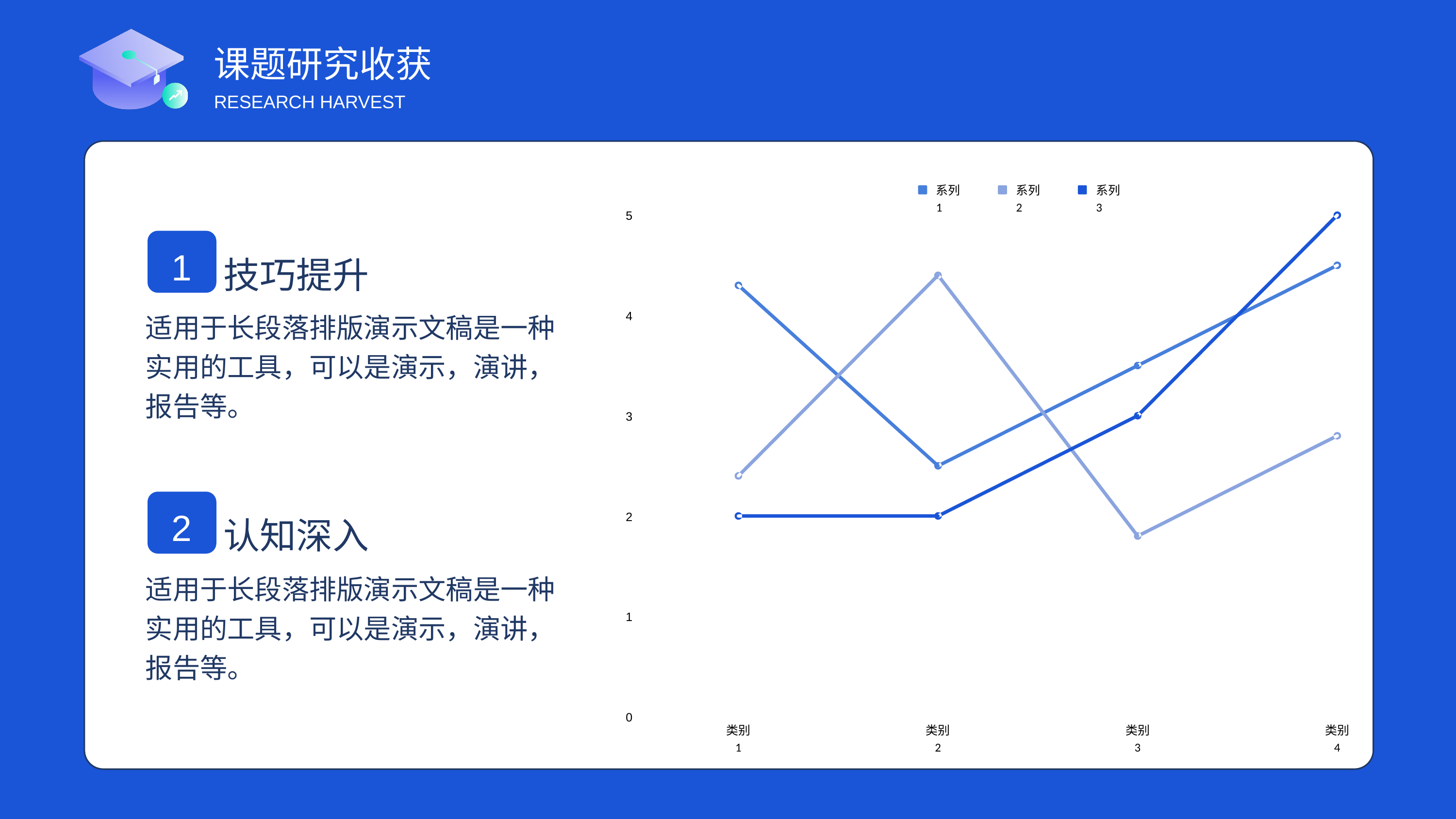

课题研究收获
RESEARCH HARVEST

系列 1
系列 2
系列 3

5

4
3
2
1
0
类别 1
类别 2
类别 3
类别 4

1
技巧提升
适用于长段落排版演示文稿是一种实用的工具，可以是演示，演讲，报告等。

2
认知深入
适用于长段落排版演示文稿是一种实用的工具，可以是演示，演讲，报告等。